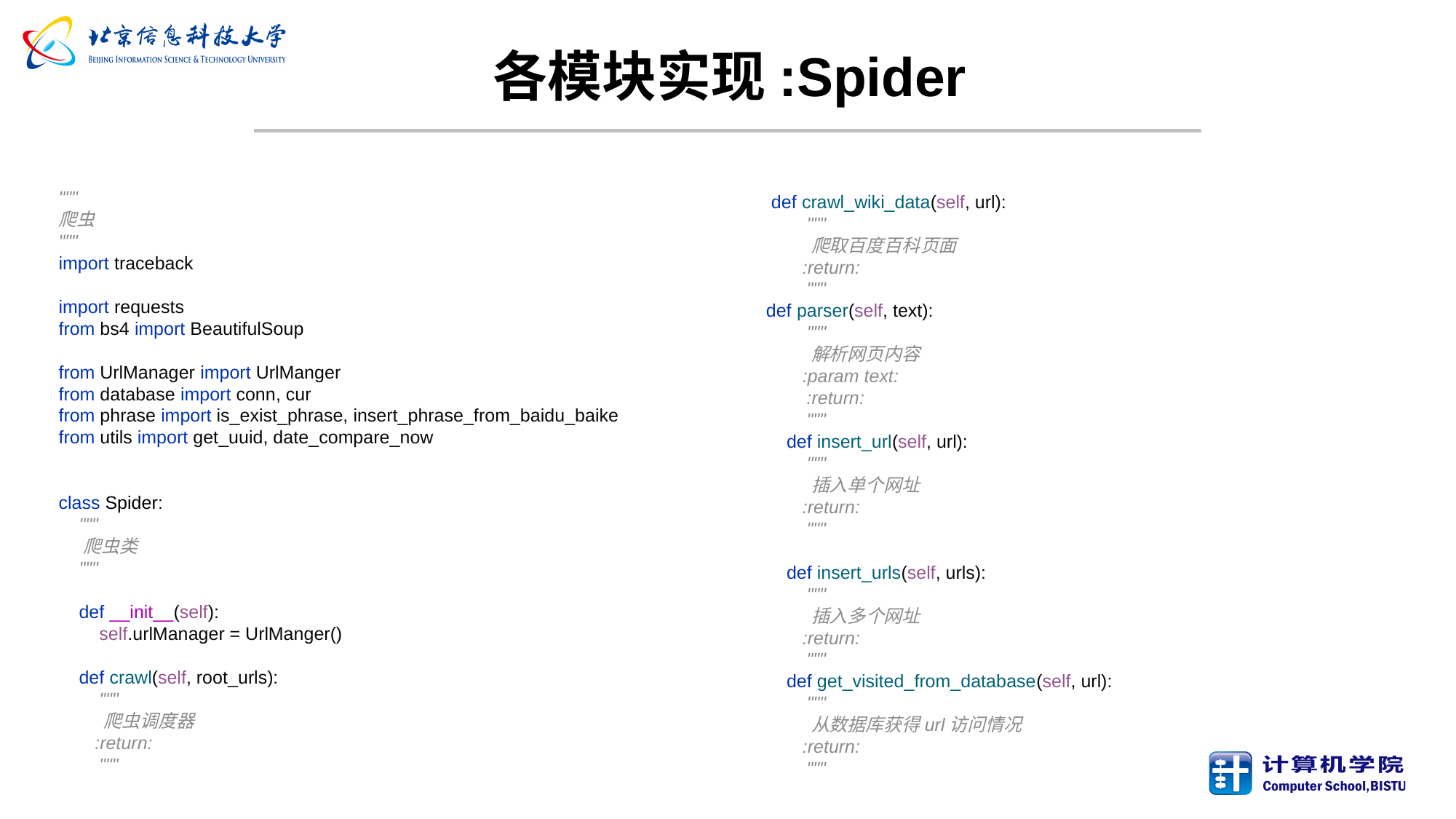

# 各模块实现:Spider
"""
爬虫
"""
import traceback
import requests
from bs4 import BeautifulSoup
from UrlManager import UrlManger
from database import conn, cur
from phrase import is_exist_phrase, insert_phrase_from_baidu_baike
from utils import get_uuid, date_compare_now
class Spider:
    """
    爬虫类
    """
    def __init__(self):
        self.urlManager = UrlManger()
    def crawl(self, root_urls):
        """
        爬虫调度器
        :return:
        """
 def crawl_wiki_data(self, url):
        """
        爬取百度百科页面
        :return:
        """
def parser(self, text):
        """
        解析网页内容
        :param text:
        :return:
        """
    def insert_url(self, url):
        """
        插入单个网址
        :return:
        """
    def insert_urls(self, urls):
        """
        插入多个网址
        :return:
        """
    def get_visited_from_database(self, url):
        """
        从数据库获得url访问情况
        :return:
        """